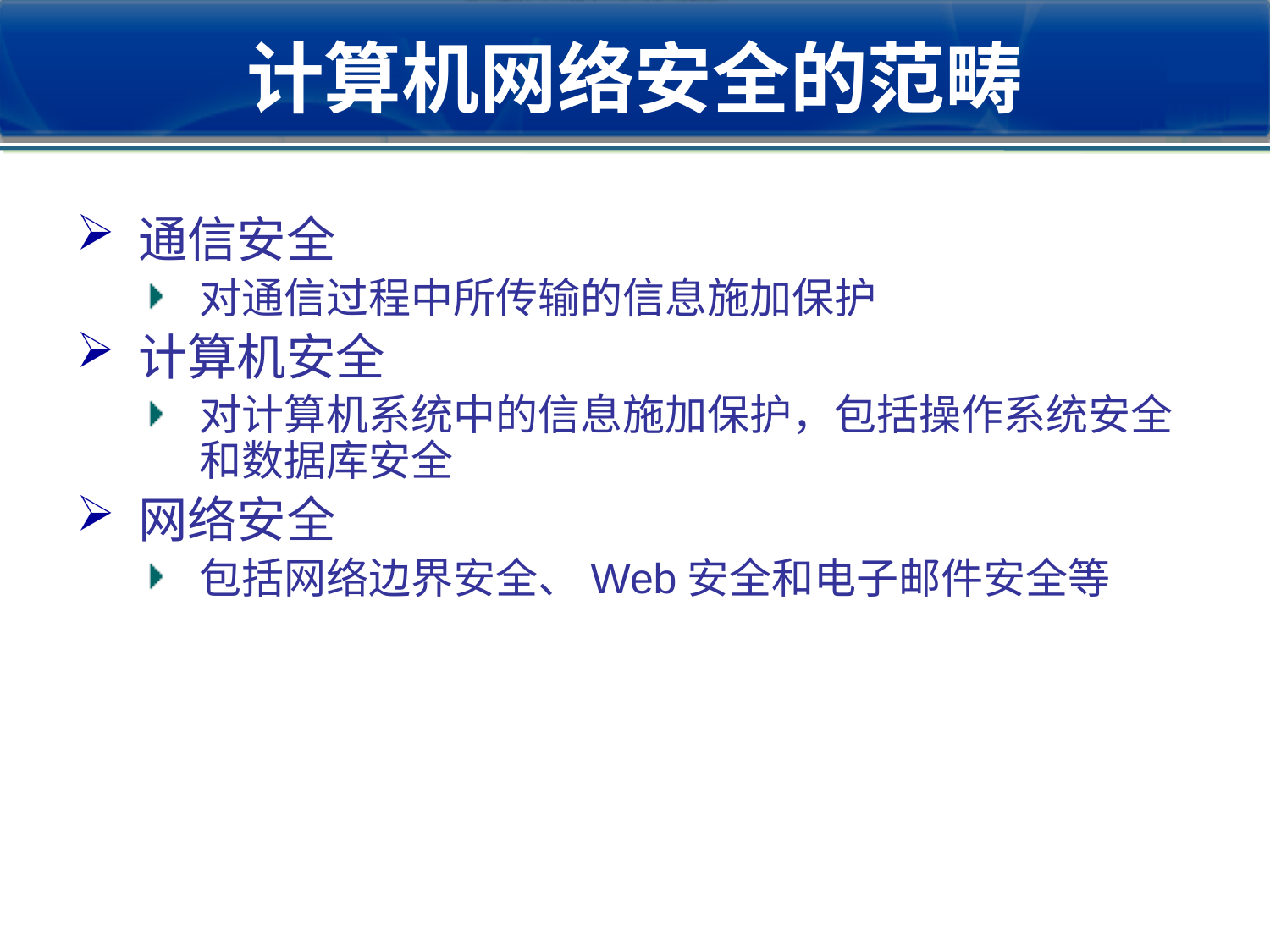

# 计算机网络安全的范畴
通信安全
对通信过程中所传输的信息施加保护
计算机安全
对计算机系统中的信息施加保护，包括操作系统安全和数据库安全
网络安全
包括网络边界安全、Web安全和电子邮件安全等